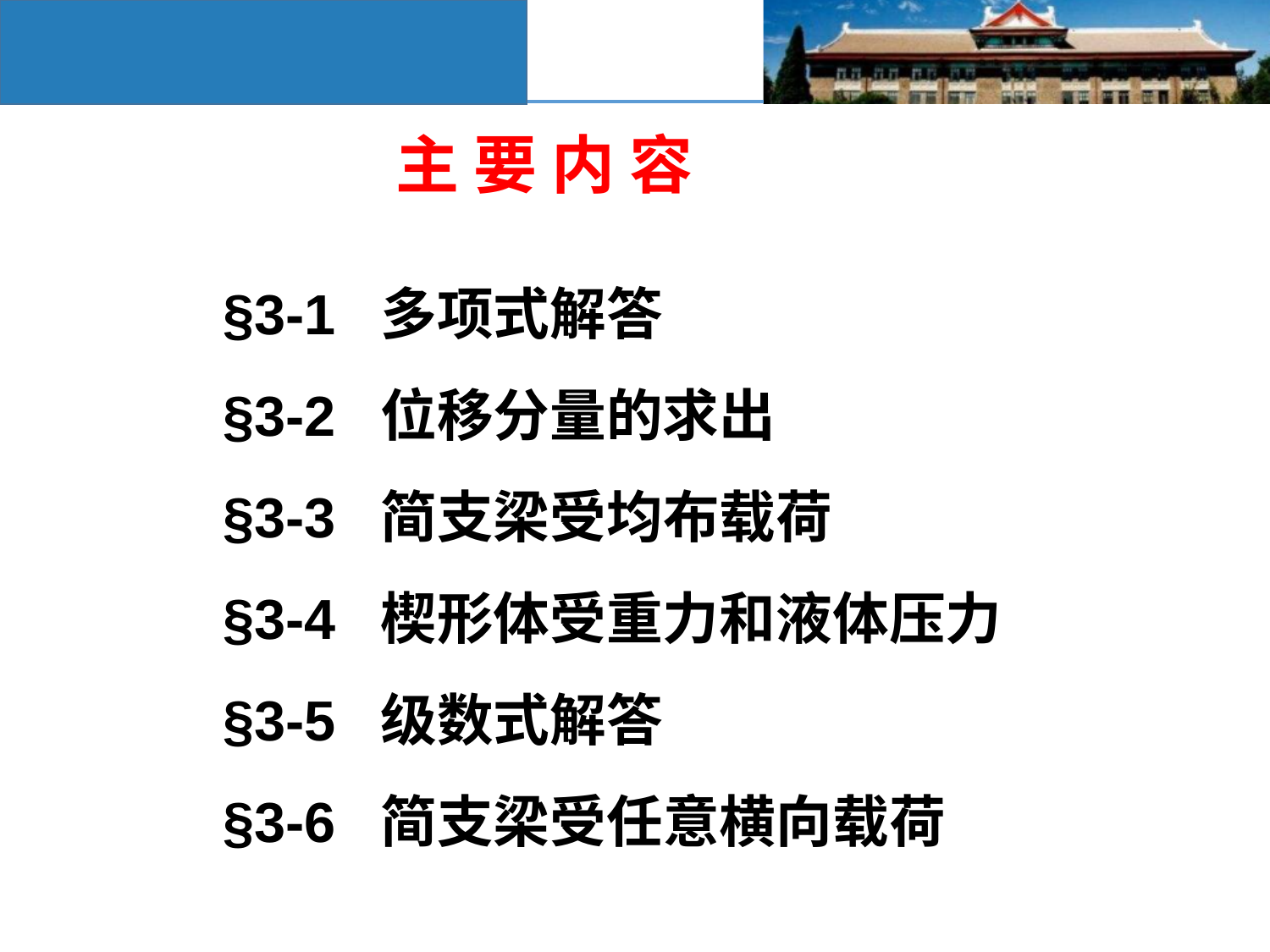

主 要 内 容
§3-1  多项式解答
§3-2  位移分量的求出
§3-3  简支梁受均布载荷
§3-4  楔形体受重力和液体压力
§3-5  级数式解答
§3-6  简支梁受任意横向载荷